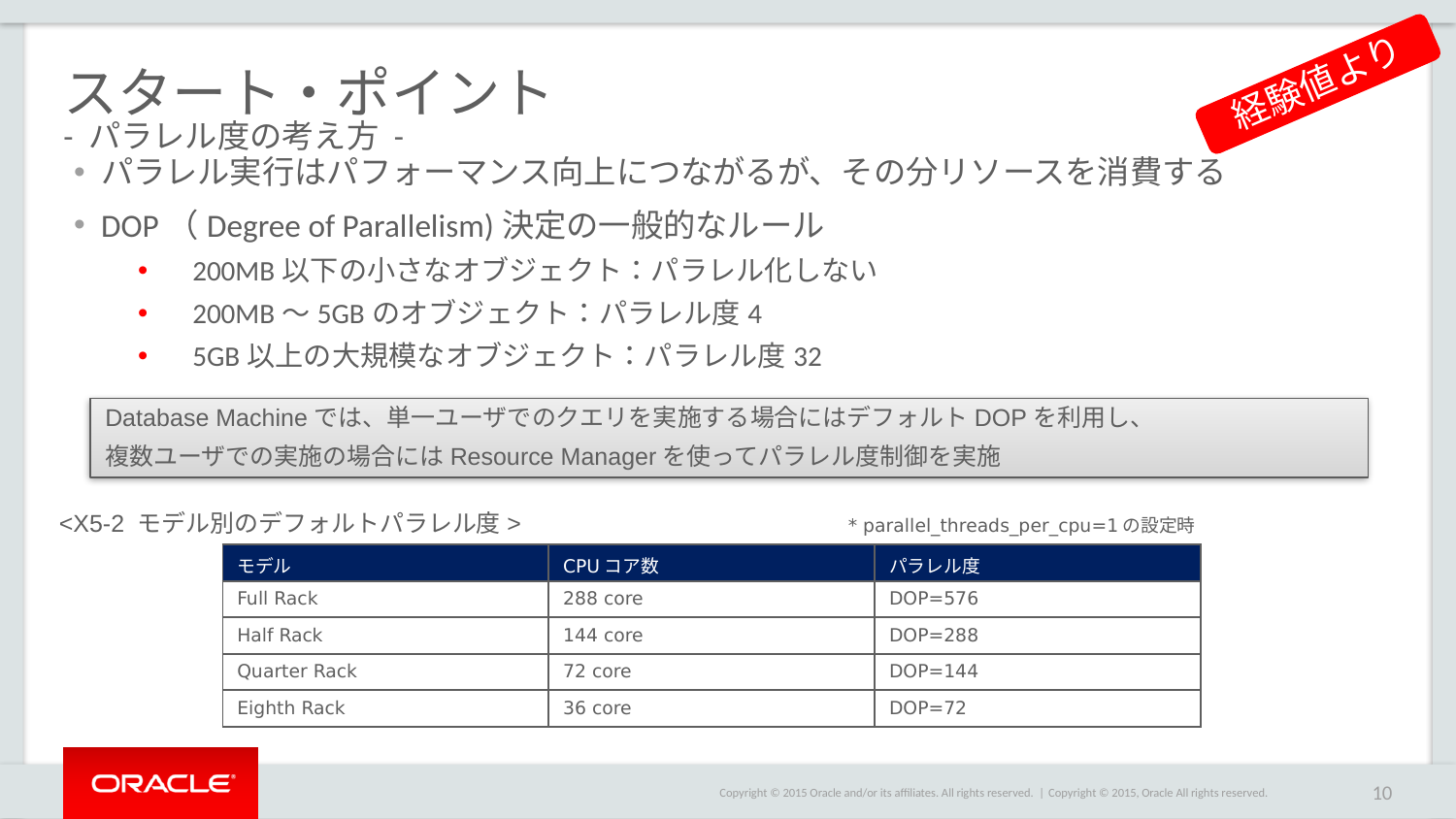

# スタート・ポイント - パラレル度の考え方 -
経験値より
パラレル実行はパフォーマンス向上につながるが、その分リソースを消費する
DOP（Degree of Parallelism)決定の一般的なルール
200MB以下の小さなオブジェクト：パラレル化しない
200MB～5GBのオブジェクト：パラレル度4
5GB以上の大規模なオブジェクト：パラレル度32

Database Machineでは、単一ユーザでのクエリを実施する場合にはデフォルトDOPを利用し、
複数ユーザでの実施の場合にはResource Managerを使ってパラレル度制御を実施
<X5-2 モデル別のデフォルトパラレル度>

* parallel_threads_per_cpu=1の設定時
| モデル | CPUコア数 | パラレル度 |
| --- | --- | --- |
| Full Rack | 288 core | DOP=576 |
| Half Rack | 144 core | DOP=288 |
| Quarter Rack | 72 core | DOP=144 |
| Eighth Rack | 36 core | DOP=72 |
Copyright © 2015, Oracle All rights reserved.
10